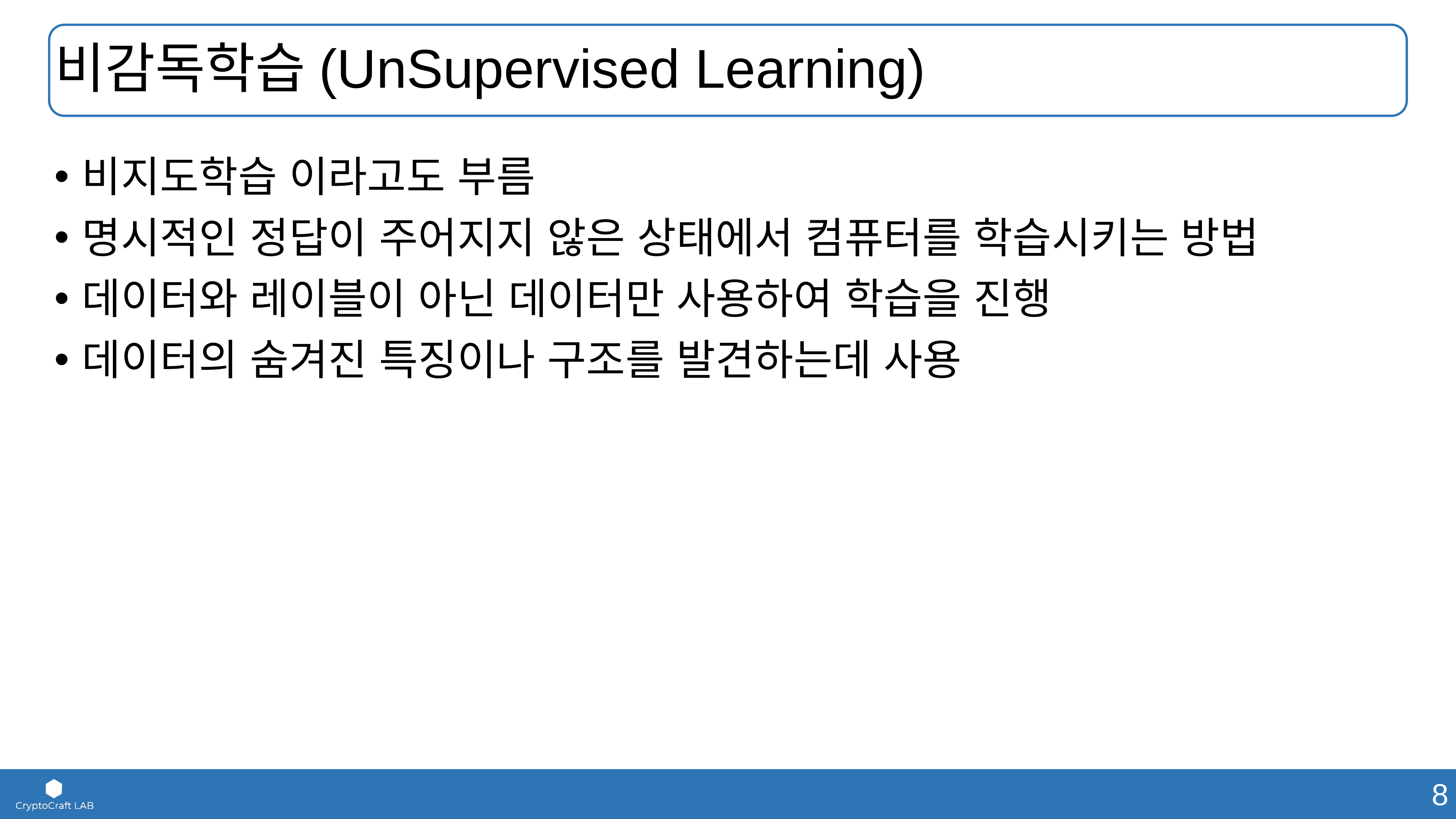

# 비감독학습(UnSupervised Learning)
비지도학습 이라고도 부름
명시적인 정답이 주어지지 않은 상태에서 컴퓨터를 학습시키는 방법
데이터와 레이블이 아닌 데이터만 사용하여 학습을 진행
데이터의 숨겨진 특징이나 구조를 발견하는데 사용
8